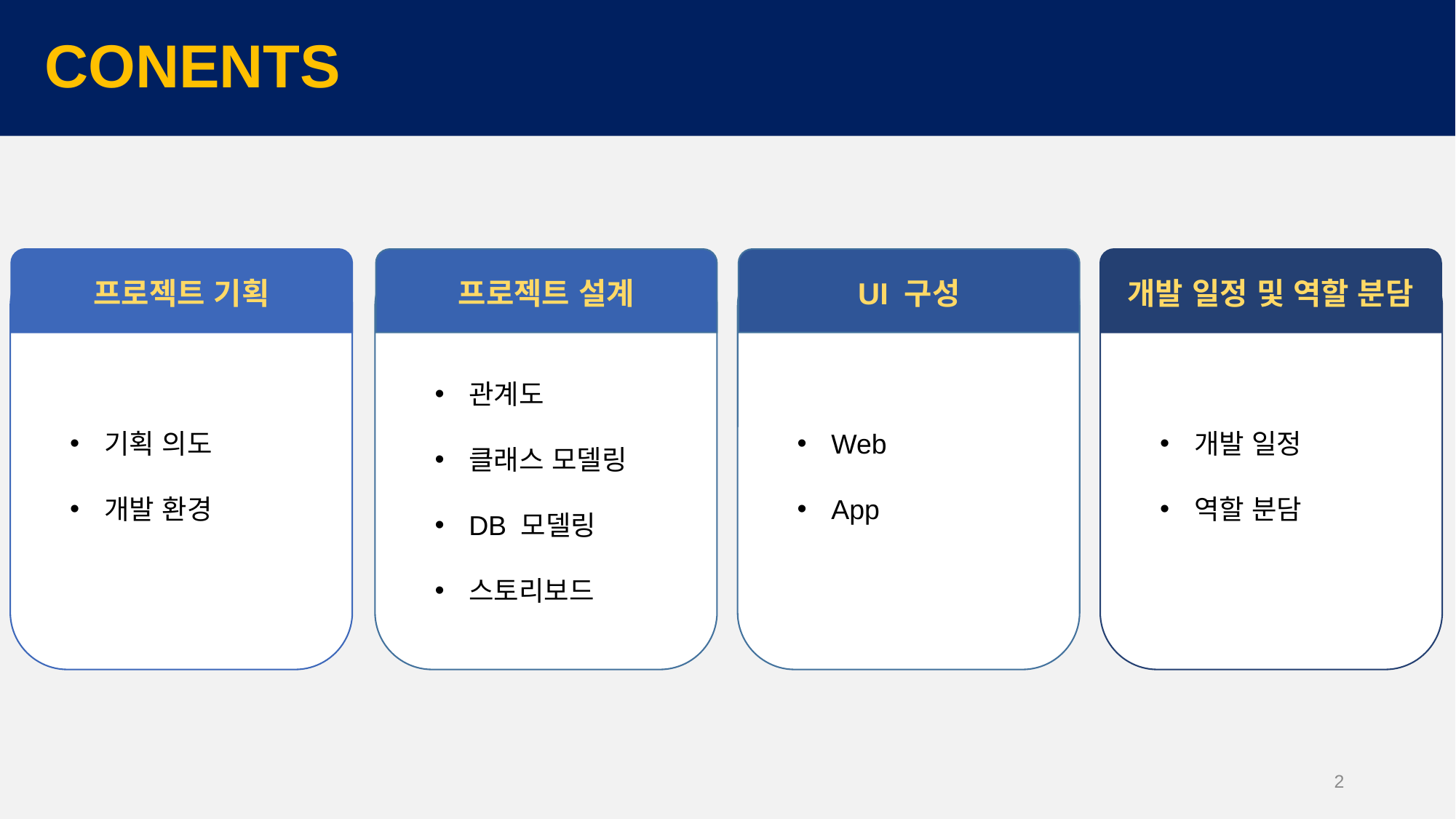

# CONENTS

기획 의도

개발 환경
프로젝트 기획

관계도

클래스 모델링

DB 모델링

스토리보드
프로젝트 설계

Web

App
UI 구성

개발 일정

역할 분담
개발 일정 및 역할 분담
2